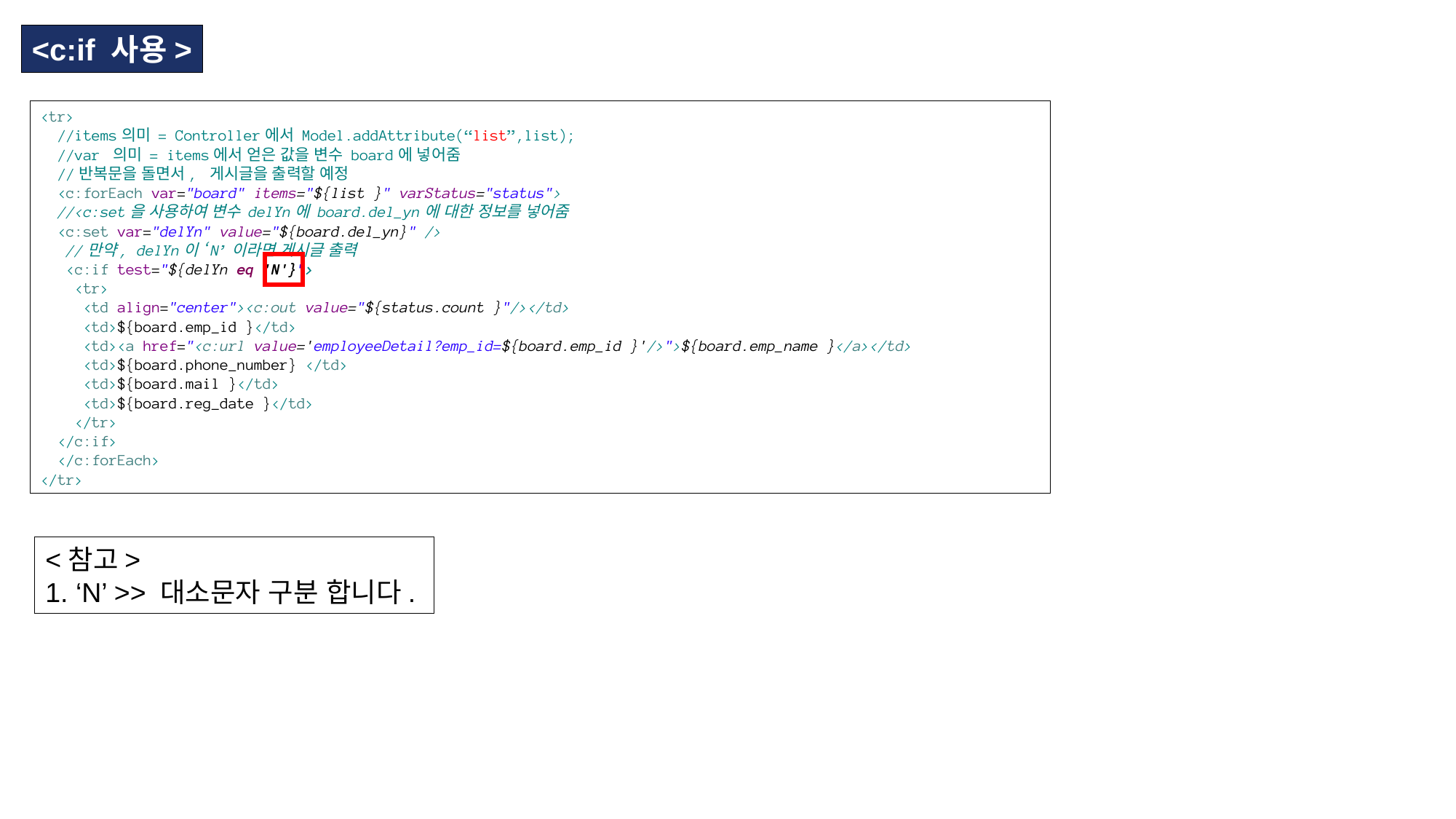

<c:if 사용>
<tr>
  //items의미 = Controller에서 Model.addAttribute(“list”,list);
  //var 의미 = items에서 얻은 값을 변수 board에 넣어줌
  //반복문을 돌면서, 게시글을 출력할 예정
  <c:forEach var="board" items="${list }" varStatus="status">
  //<c:set을 사용하여 변수 delYn에 board.del_yn에 대한 정보를 넣어줌
  <c:set var="delYn" value="${board.del_yn}" />
   //만약, delYn이 ‘N’이라면 게시글 출력
   <c:if test="${delYn eq 'N'}">
    <tr>
     <td align="center"><c:out value="${status.count }"/></td>
     <td>${board.emp_id }</td>
     <td><a href="<c:url value='employeeDetail?emp_id=${board.emp_id }'/>">${board.emp_name }</a></td>
     <td>${board.phone_number} </td>
     <td>${board.mail }</td>
     <td>${board.reg_date }</td>
    </tr>
  </c:if>
  </c:forEach>
</tr>

<참고>
1. ‘N’ >> 대소문자 구분 합니다.